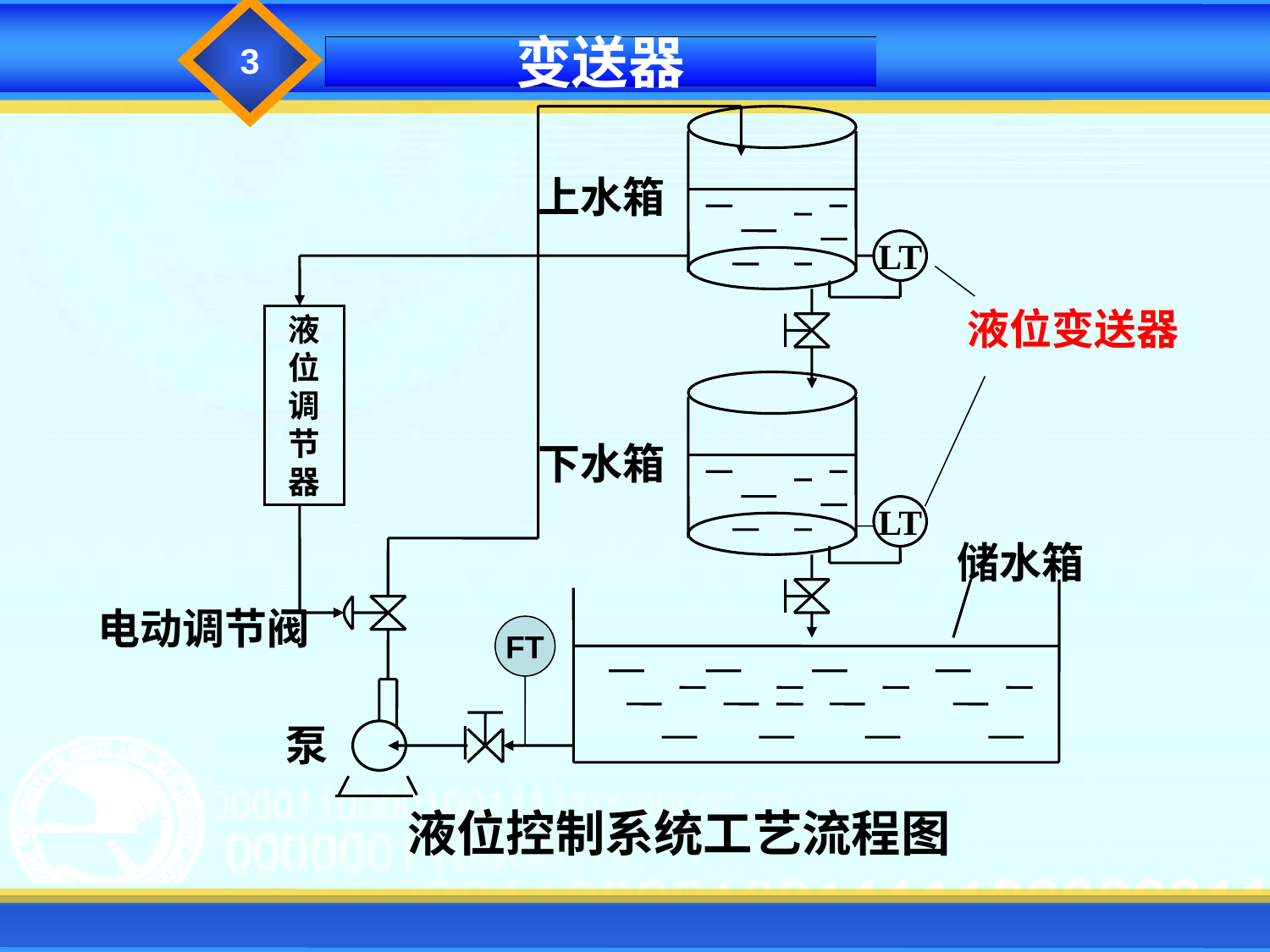

3
变送器

LT

LT

上水箱

液位变送器
液
位
调
节
器

下水箱

储水箱

电动调节阀

FT

泵

液位控制系统工艺流程图